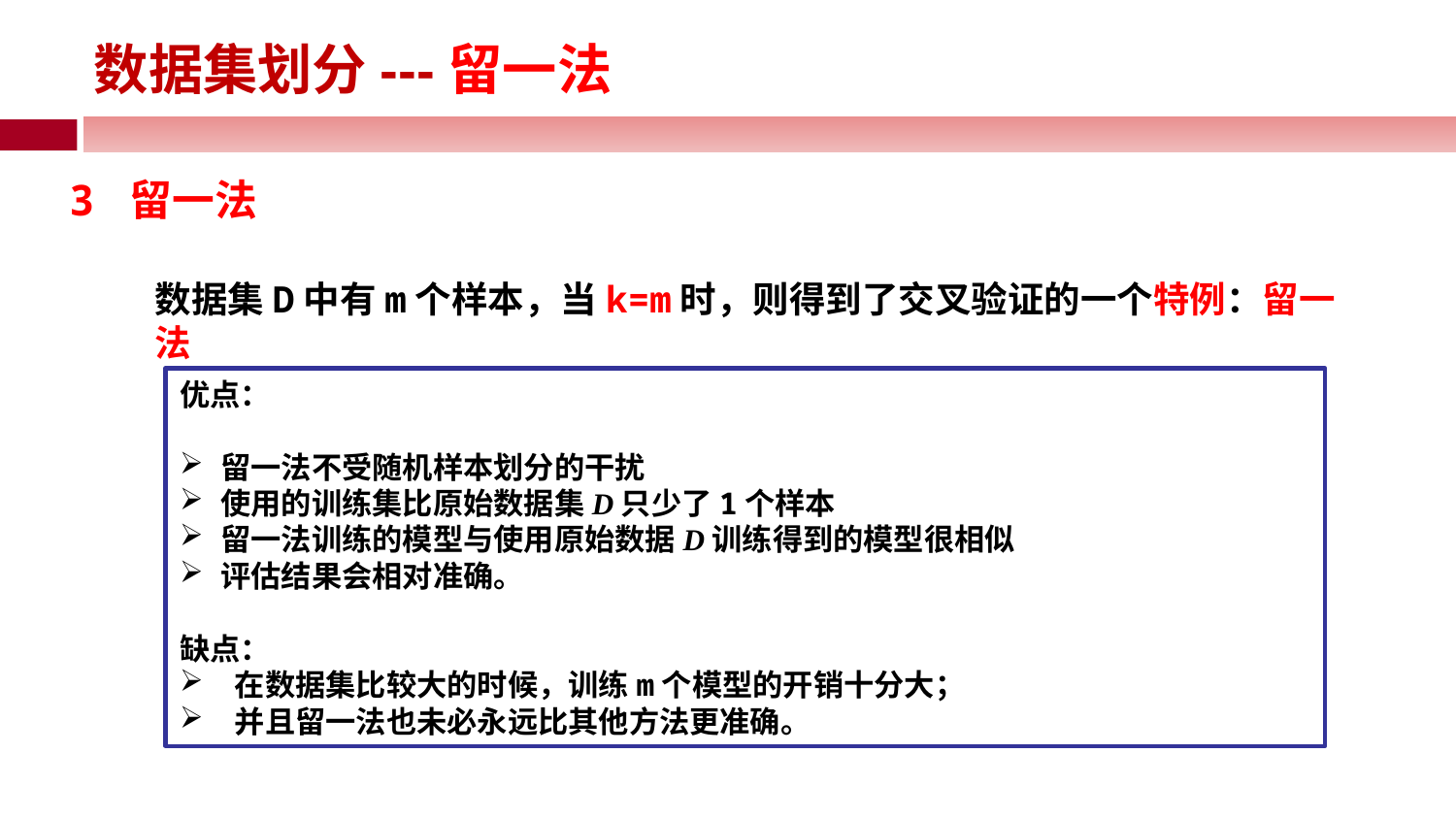

数据集划分---留一法
3 留一法
数据集D中有m个样本，当k=m时，则得到了交叉验证的一个特例：留一法
优点：
留一法不受随机样本划分的干扰
使用的训练集比原始数据集D只少了1个样本
留一法训练的模型与使用原始数据D训练得到的模型很相似
评估结果会相对准确。

缺点：
 在数据集比较大的时候，训练m个模型的开销十分大；
 并且留一法也未必永远比其他方法更准确。